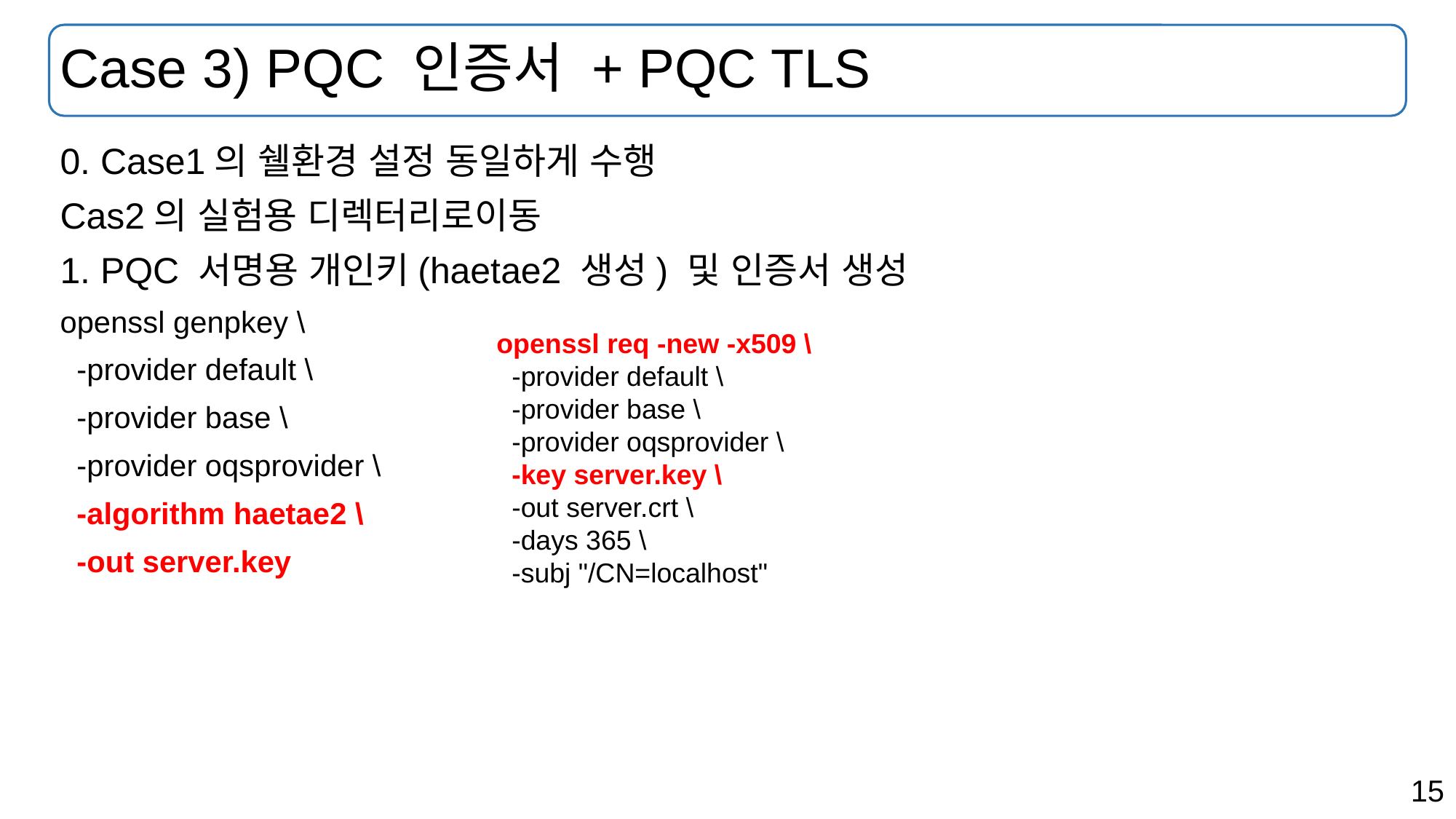

# Case 3) PQC 인증서 + PQC TLS
0. Case1의 쉘환경 설정 동일하게 수행
Cas2의 실험용 디렉터리로이동
1. PQC 서명용 개인키(haetae2 생성) 및 인증서 생성
openssl genpkey \
  -provider default \
  -provider base \
  -provider oqsprovider \
  -algorithm haetae2 \
  -out server.key
openssl req -new -x509 \
  -provider default \
  -provider base \
  -provider oqsprovider \
  -key server.key \
  -out server.crt \
  -days 365 \
  -subj "/CN=localhost"